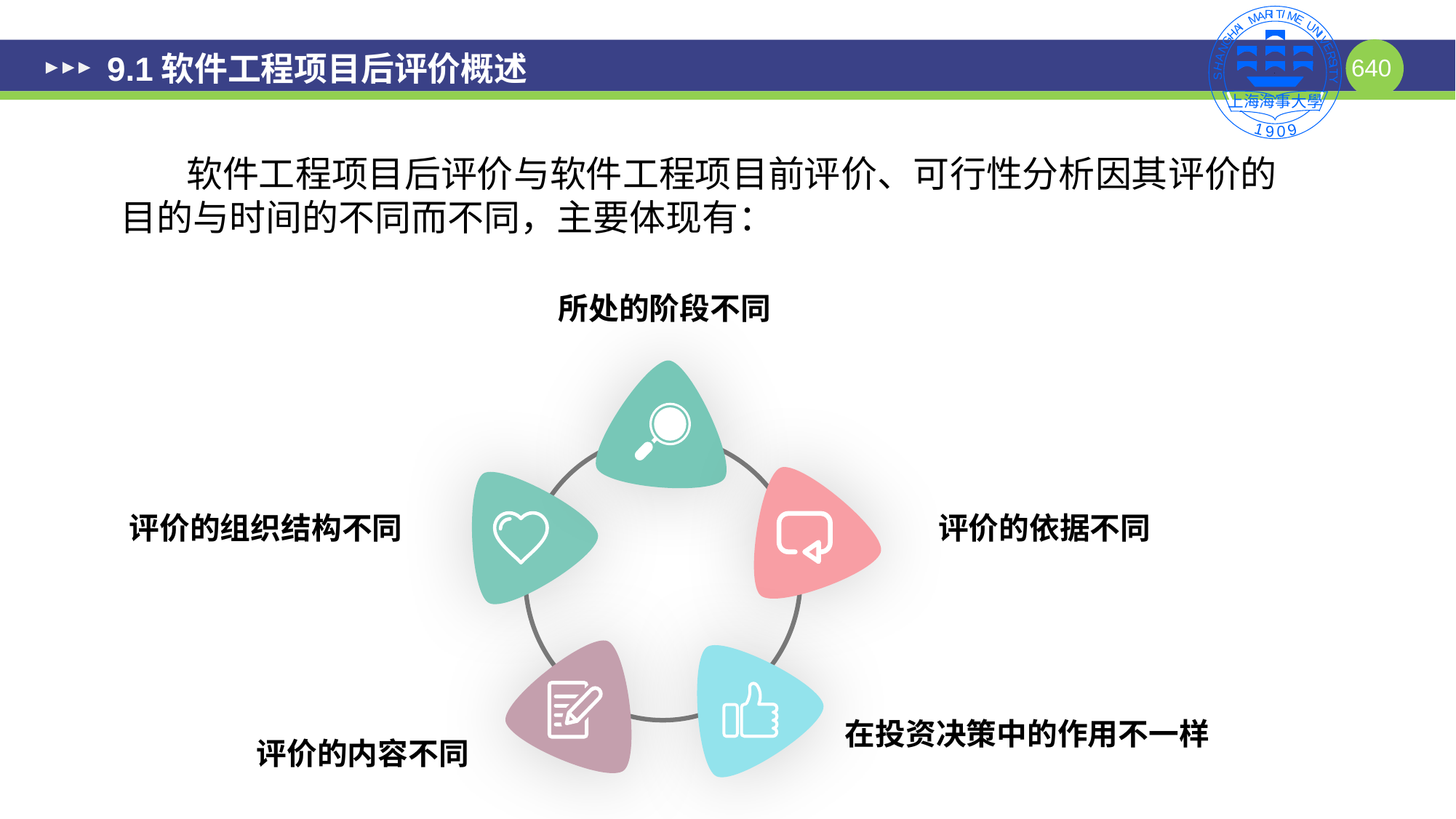

# 9.1软件工程项目后评价概述
       软件工程项目后评价与软件工程项目前评价、可行性分析因其评价的目的与时间的不同而不同，主要体现有：
所处的阶段不同

评价的组织结构不同
评价的依据不同
在投资决策中的作用不一样
评价的内容不同
640